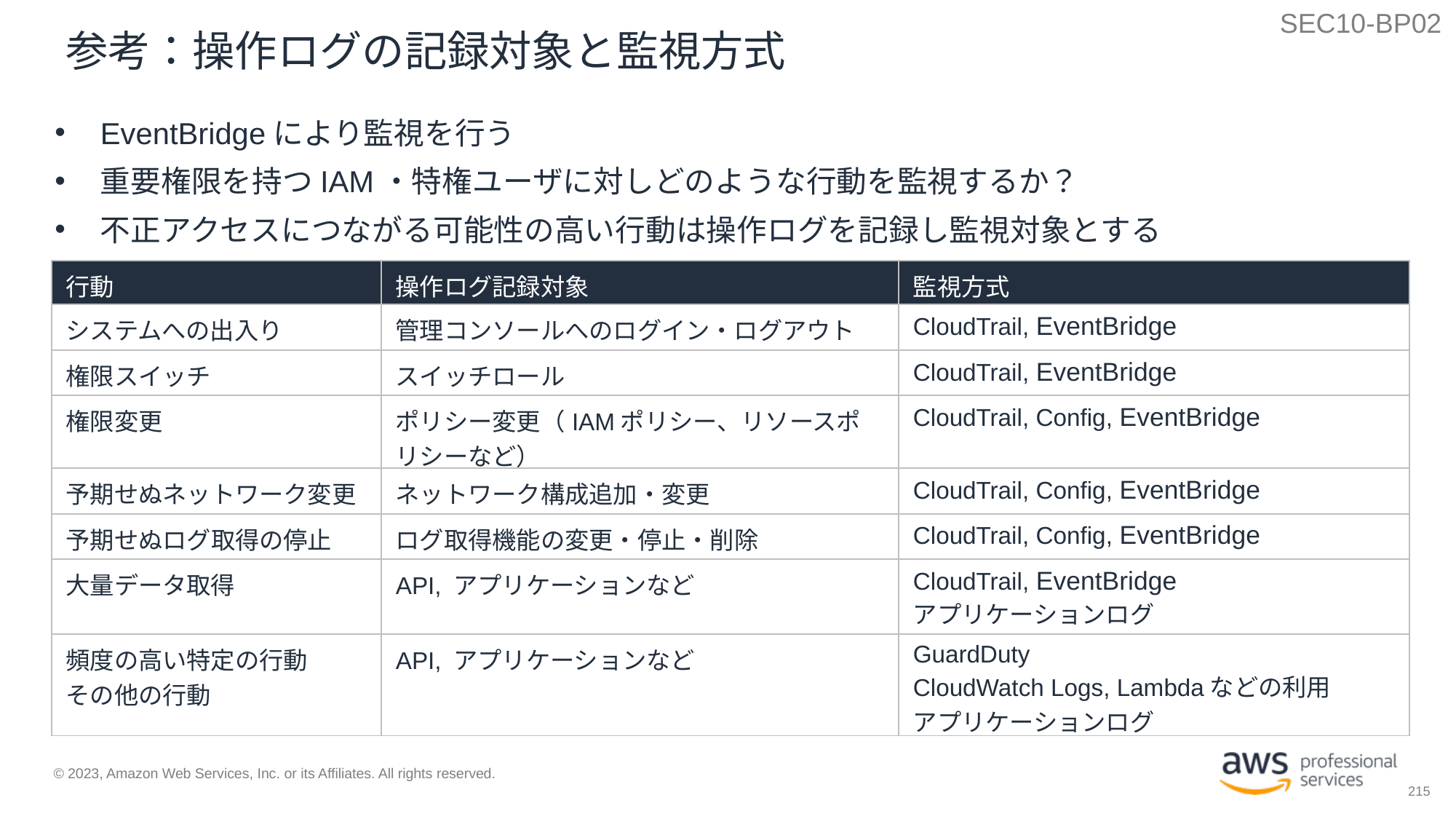

SEC10-BP02
# 参考：操作ログの記録対象と監視方式
EventBridgeにより監視を行う
重要権限を持つIAM・特権ユーザに対しどのような行動を監視するか？
不正アクセスにつながる可能性の高い行動は操作ログを記録し監視対象とする
| 行動 | 操作ログ記録対象 | 監視方式 |
| --- | --- | --- |
| システムへの出入り | 管理コンソールへのログイン・ログアウト | CloudTrail, EventBridge |
| 権限スイッチ | スイッチロール | CloudTrail, EventBridge |
| 権限変更 | ポリシー変更（IAMポリシー、リソースポリシーなど） | CloudTrail, Config, EventBridge |
| 予期せぬネットワーク変更 | ネットワーク構成追加・変更 | CloudTrail, Config, EventBridge |
| 予期せぬログ取得の停止 | ログ取得機能の変更・停止・削除 | CloudTrail, Config, EventBridge |
| 大量データ取得 | API, アプリケーションなど | CloudTrail, EventBridge アプリケーションログ |
| 頻度の高い特定の行動 その他の行動 | API, アプリケーションなど | GuardDuty CloudWatch Logs, Lambdaなどの利用 アプリケーションログ |